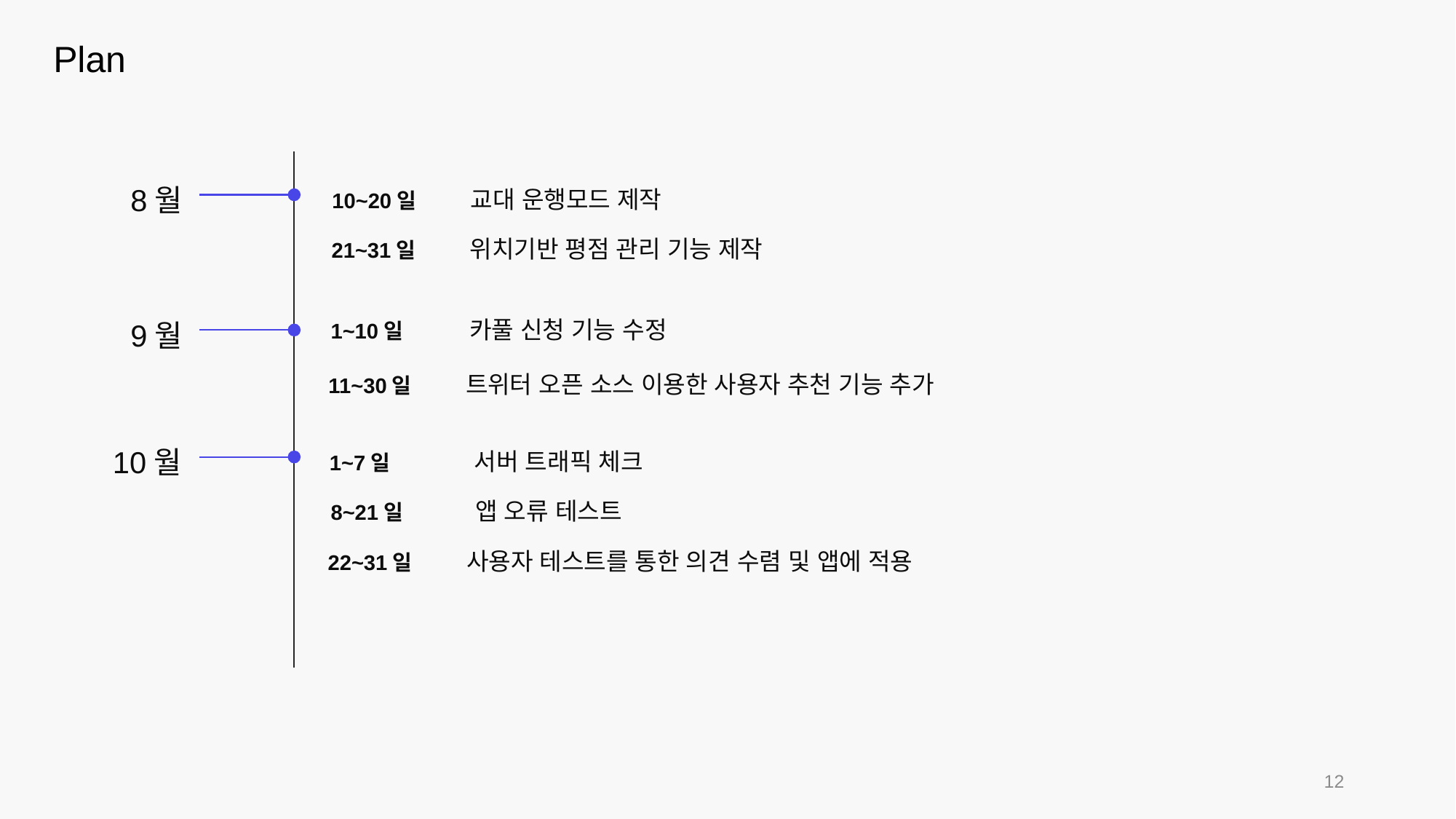

Plan
8월

10~20일         교대 운행모드 제작
21~31일         위치기반 평점 관리 기능 제작
9월

1~10일           카풀 신청 기능 수정
11~30일         트위터 오픈 소스 이용한 사용자 추천 기능 추가
10월

1~7일              서버 트래픽 체크
8~21일            앱 오류 테스트
22~31일         사용자 테스트를 통한 의견 수렴 및 앱에 적용
12